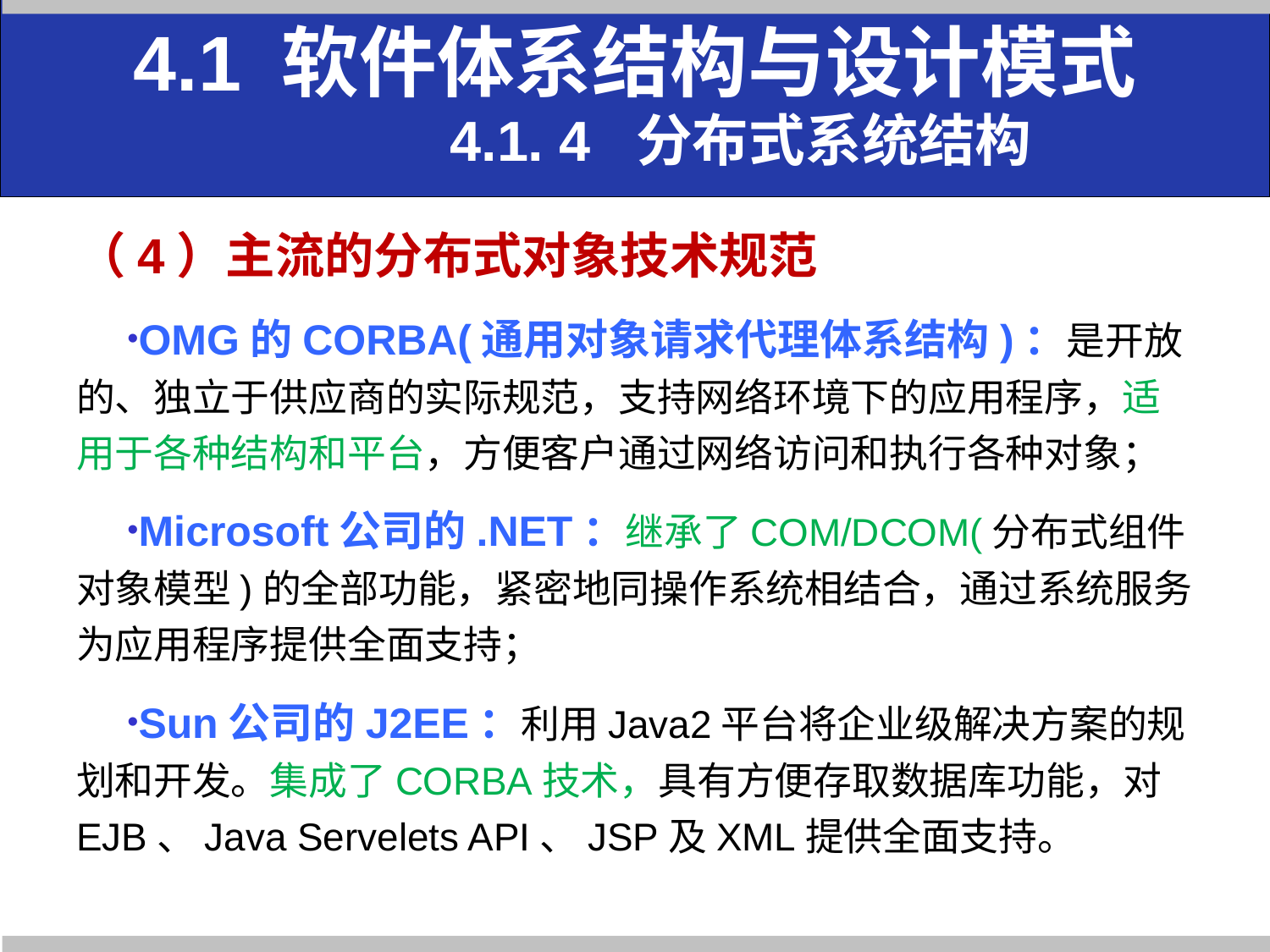

4.1 软件体系结构与设计模式
           4.1. 4  分布式系统结构
（4）主流的分布式对象技术规范
OMG的CORBA(通用对象请求代理体系结构)：是开放的、独立于供应商的实际规范，支持网络环境下的应用程序，适用于各种结构和平台，方便客户通过网络访问和执行各种对象；
Microsoft公司的.NET：继承了COM/DCOM(分布式组件对象模型)的全部功能，紧密地同操作系统相结合，通过系统服务为应用程序提供全面支持；
Sun公司的J2EE：利用Java2平台将企业级解决方案的规划和开发。集成了CORBA技术，具有方便存取数据库功能，对EJB、Java Servelets API、JSP及XML提供全面支持。

433